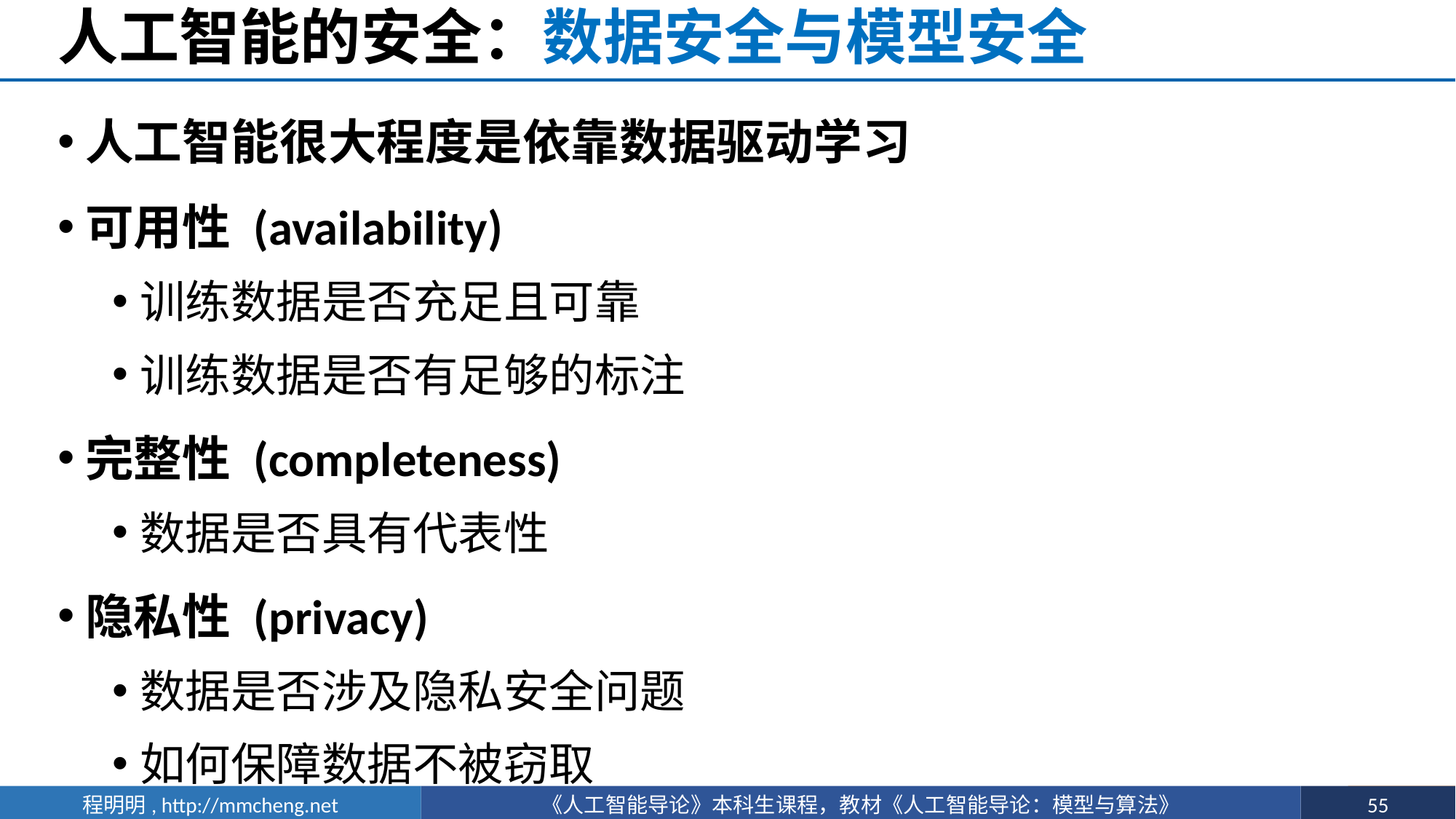

# 人工智能的安全：数据安全与模型安全
人工智能很大程度是依靠数据驱动学习
可用性 (availability)
训练数据是否充足且可靠
训练数据是否有足够的标注
完整性 (completeness)
数据是否具有代表性
隐私性 (privacy)
数据是否涉及隐私安全问题
如何保障数据不被窃取